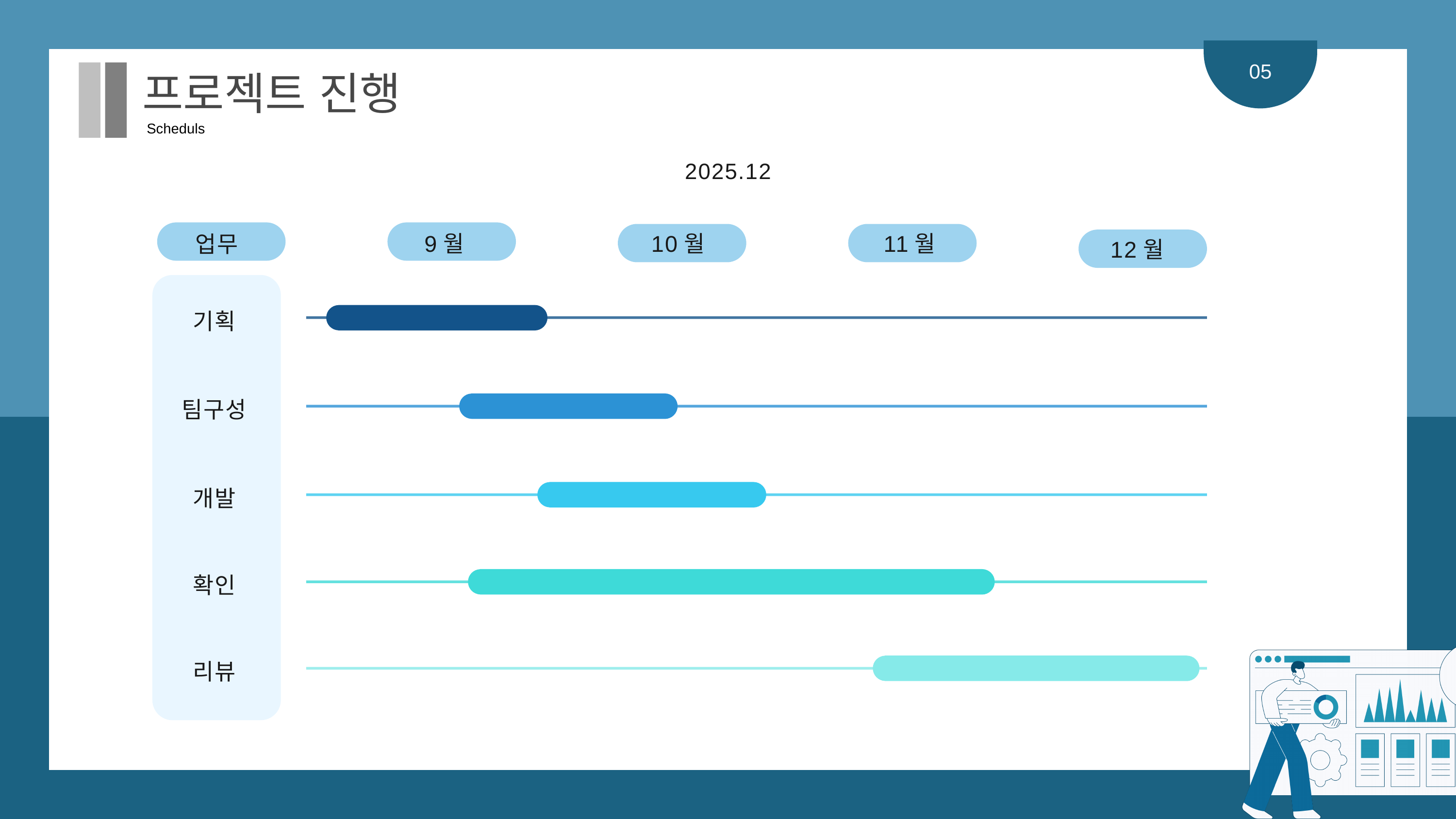

05
프로젝트 진행

Scheduls
2025.12

9월
10월
11월
업무

12월

기획

팀구성

개발

확인

리뷰